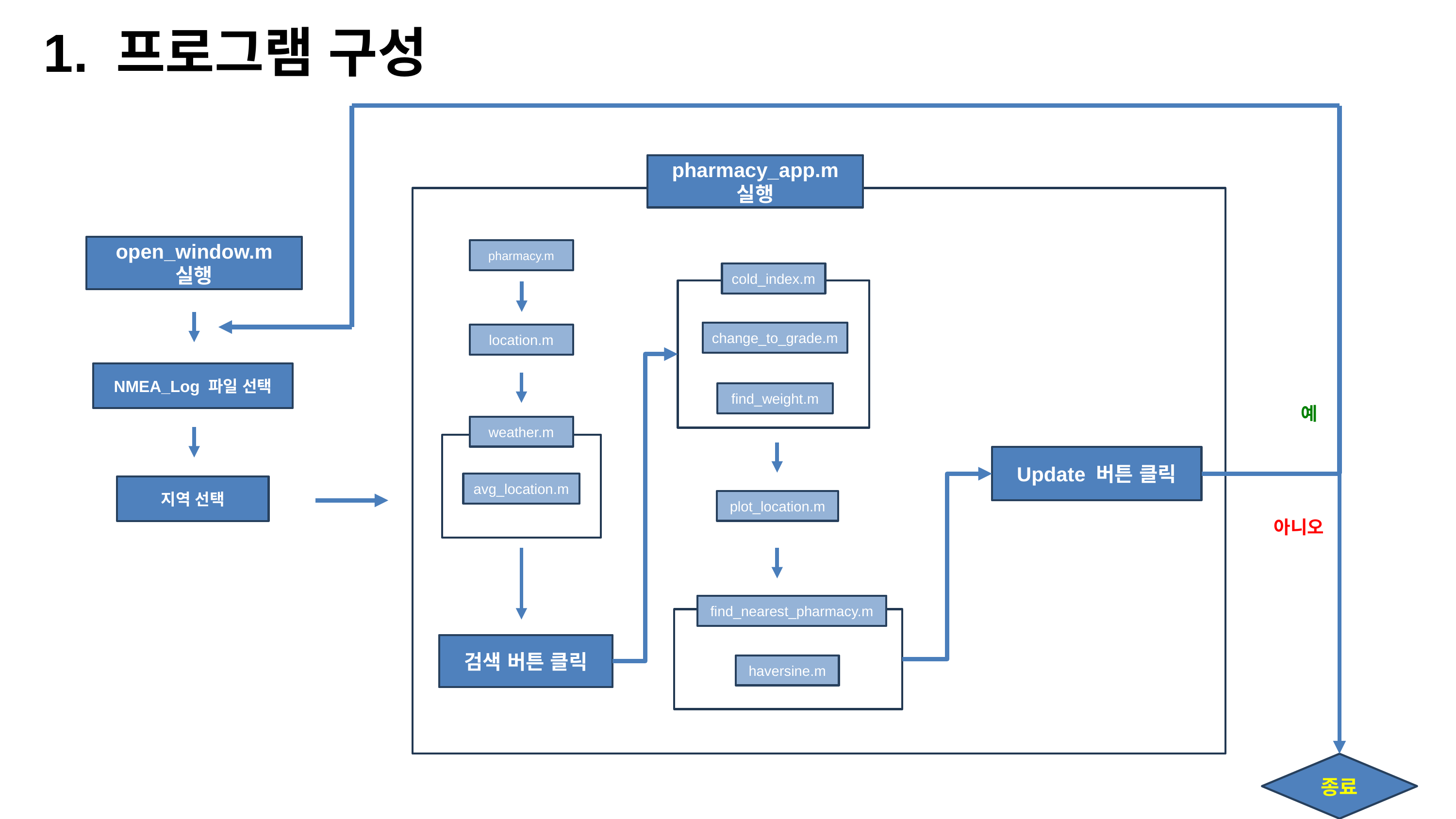

1. 프로그램 구성
pharmacy_app.m
실행

open_window.m 실행
pharmacy.m
cold_index.m

change_to_grade.m
location.m
NMEA_Log 파일 선택
find_weight.m
예
weather.m

Update 버튼 클릭
avg_location.m
지역 선택
plot_location.m
아니오
find_nearest_pharmacy.m

검색 버튼 클릭
haversine.m
종료